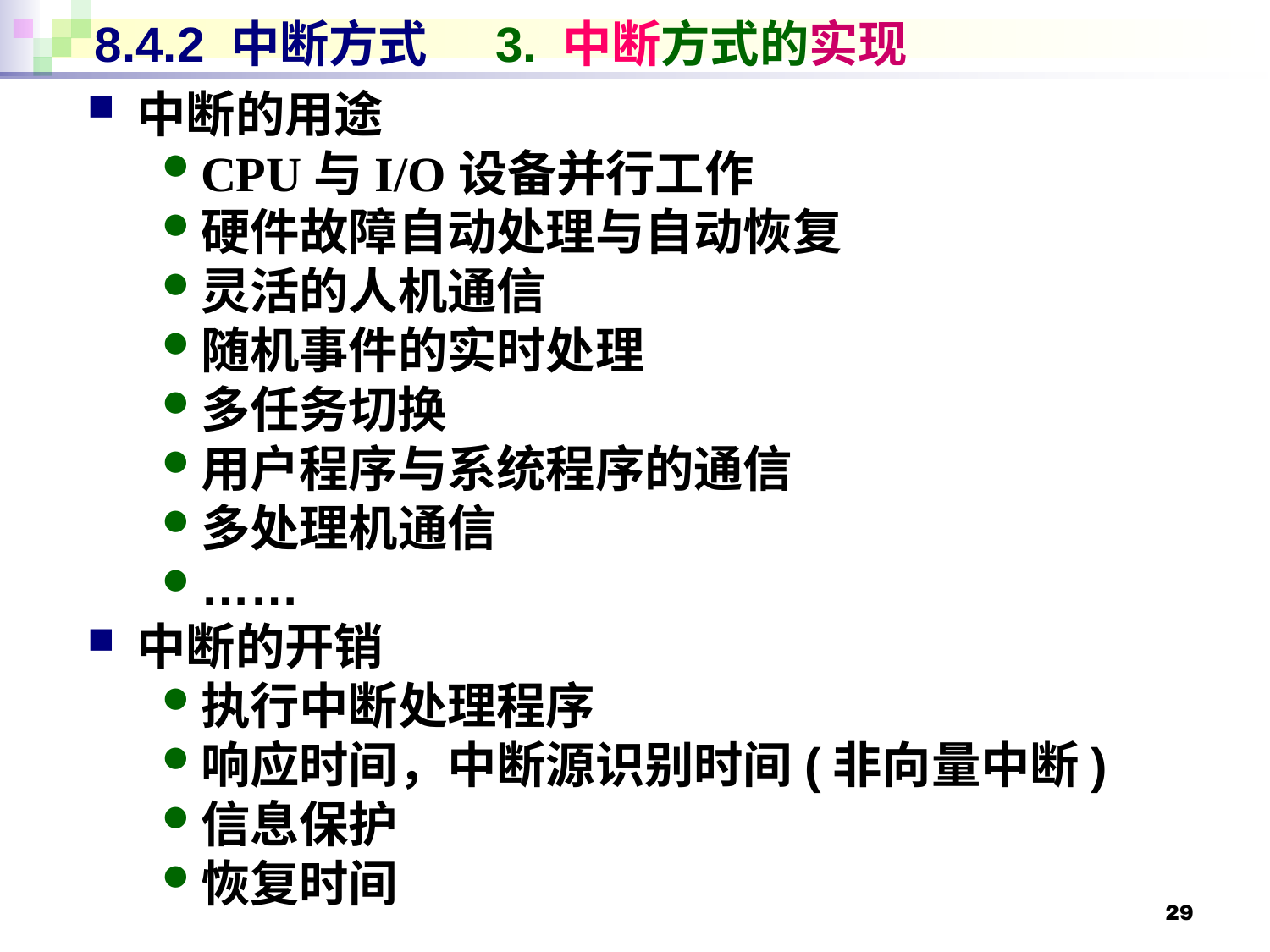

# 8.4.2 中断方式     3. 中断方式的实现
中断的用途
CPU与I/O设备并行工作
硬件故障自动处理与自动恢复
灵活的人机通信
随机事件的实时处理
多任务切换
用户程序与系统程序的通信
多处理机通信
……
中断的开销
执行中断处理程序
响应时间，中断源识别时间(非向量中断)
信息保护
恢复时间
29